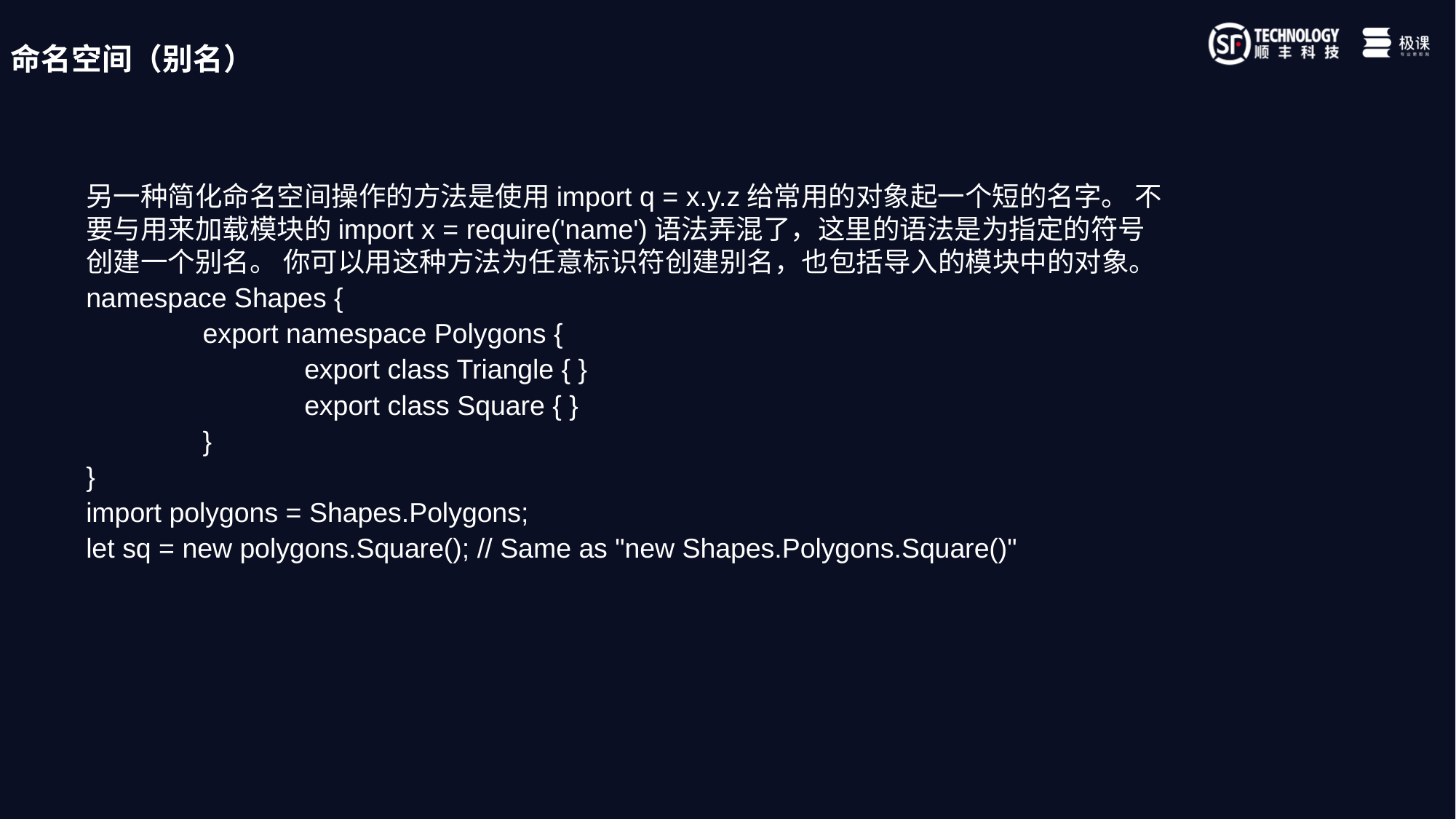

命名空间（别名）
另一种简化命名空间操作的方法是使用import q = x.y.z给常用的对象起一个短的名字。 不要与用来加载模块的import x = require('name')语法弄混了，这里的语法是为指定的符号创建一个别名。 你可以用这种方法为任意标识符创建别名，也包括导入的模块中的对象。
namespace Shapes {
	 export namespace Polygons {
		export class Triangle { }
		export class Square { }
	 }
}
import polygons = Shapes.Polygons;
let sq = new polygons.Square(); // Same as "new Shapes.Polygons.Square()"